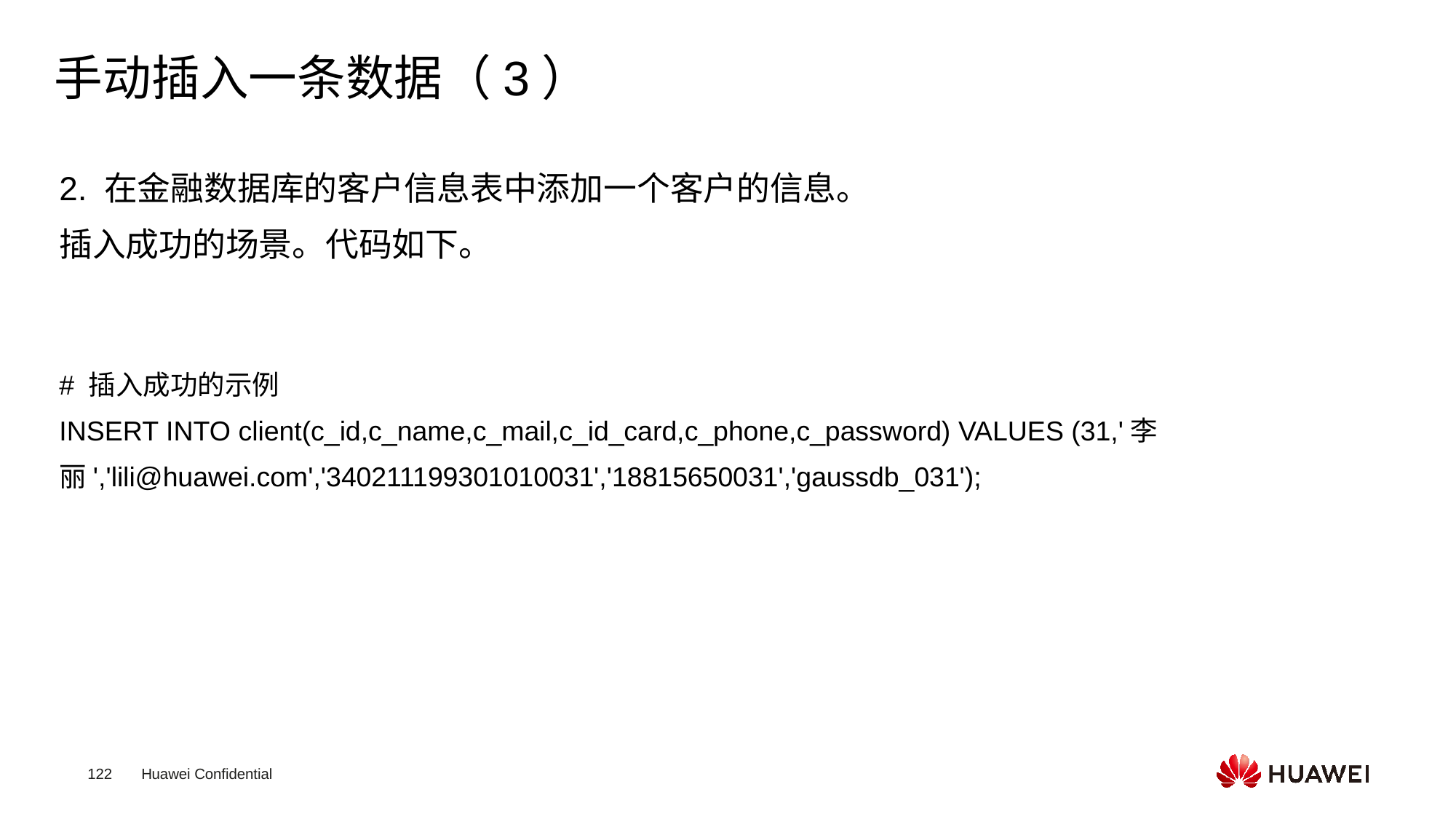

# 手动插入一条数据（3）
2. 在金融数据库的客户信息表中添加一个客户的信息。
插入成功的场景。代码如下。

# 插入成功的示例
INSERT INTO client(c_id,c_name,c_mail,c_id_card,c_phone,c_password) VALUES (31,'李丽','lili@huawei.com','340211199301010031','18815650031','gaussdb_031');

Text
Text
Text
Text
Text
Text
Text
Text
Text
Text
Text
Text
Text
Text
Text
Text
Text
Text
Text
Text
Text
Text
Text
Text
Text
Text
Text
Text
Text
Text
Text
Text
Text
Text
Text
Text
Text
Text
Text
Text
Text
Text
Text
Text
Text
Text